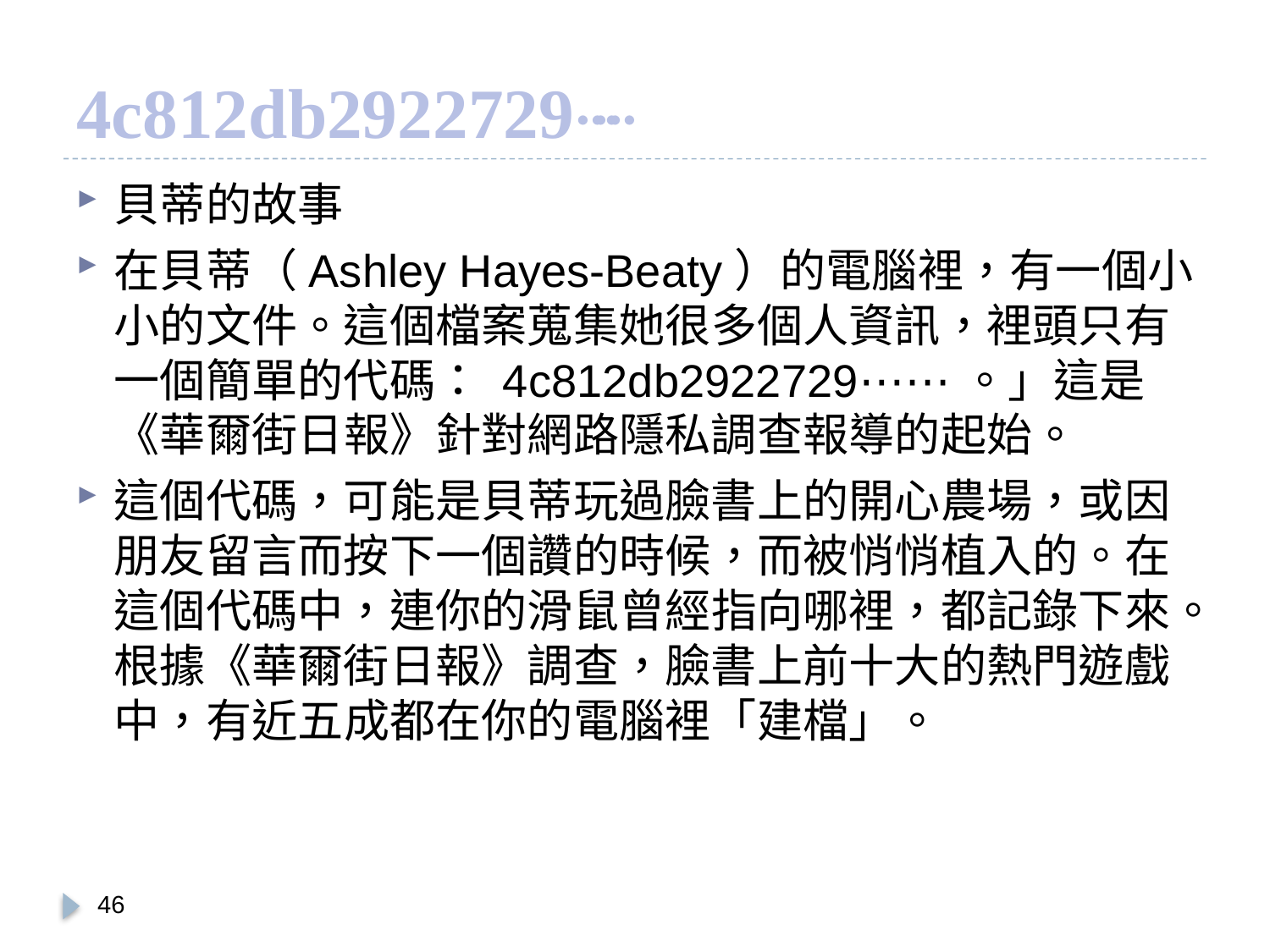

# 4c812db2922729⋯⋯
貝蒂的故事
在貝蒂（Ashley Hayes-Beaty）的電腦裡，有一個小小的文件。這個檔案蒐集她很多個人資訊，裡頭只有一個簡單的代碼： 4c812db2922729⋯⋯。」這是《華爾街日報》針對網路隱私調查報導的起始。
這個代碼，可能是貝蒂玩過臉書上的開心農場，或因朋友留言而按下一個讚的時候，而被悄悄植入的。在這個代碼中，連你的滑鼠曾經指向哪裡，都記錄下來。根據《華爾街日報》調查，臉書上前十大的熱門遊戲中，有近五成都在你的電腦裡「建檔」。

46